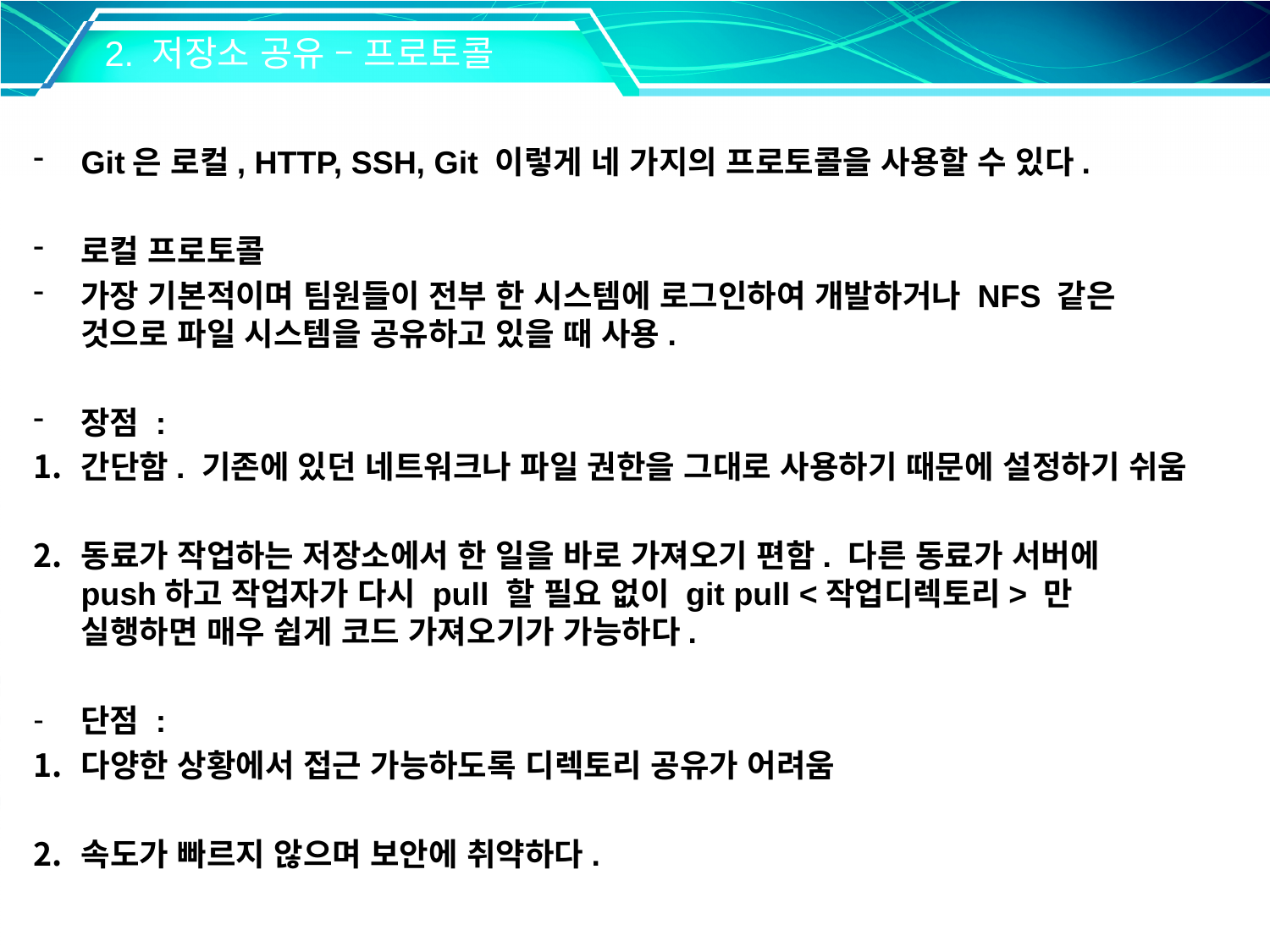

2. 저장소 공유 – 프로토콜
Git은 로컬, HTTP, SSH, Git 이렇게 네 가지의 프로토콜을 사용할 수 있다.

로컬 프로토콜
가장 기본적이며 팀원들이 전부 한 시스템에 로그인하여 개발하거나 NFS 같은 것으로 파일 시스템을 공유하고 있을 때 사용.

장점 :
간단함. 기존에 있던 네트워크나 파일 권한을 그대로 사용하기 때문에 설정하기 쉬움

동료가 작업하는 저장소에서 한 일을 바로 가져오기 편함. 다른 동료가 서버에 push하고 작업자가 다시 pull 할 필요 없이 git pull <작업디렉토리> 만 실행하면 매우 쉽게 코드 가져오기가 가능하다.

단점 :
다양한 상황에서 접근 가능하도록 디렉토리 공유가 어려움

속도가 빠르지 않으며 보안에 취약하다.